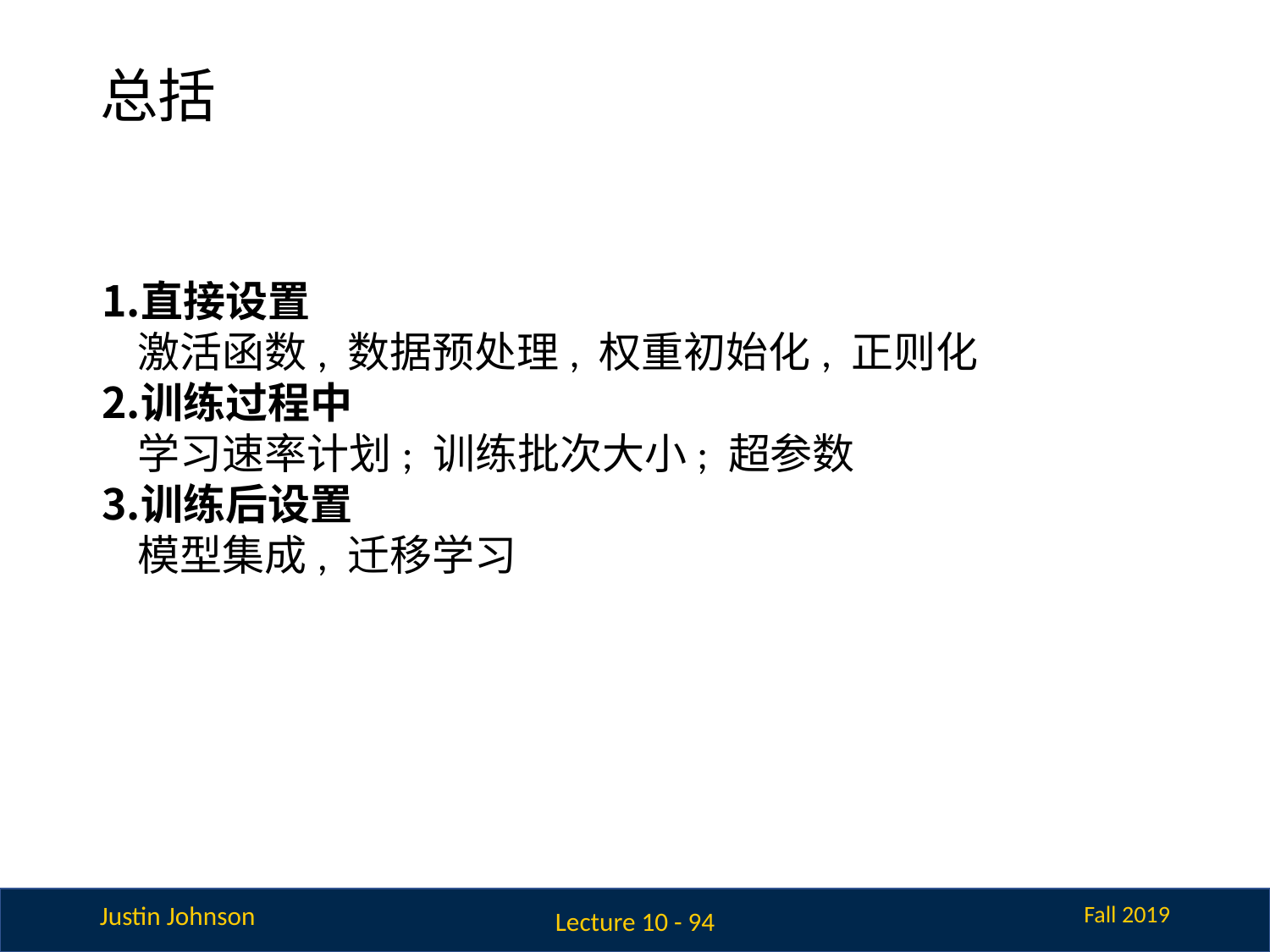

# 总括
直接设置
激活函数, 数据预处理, 权重初始化, 正则化
训练过程中
学习速率计划; 训练批次大小; 超参数
训练后设置
模型集成, 迁移学习
Lecture 10 - 94